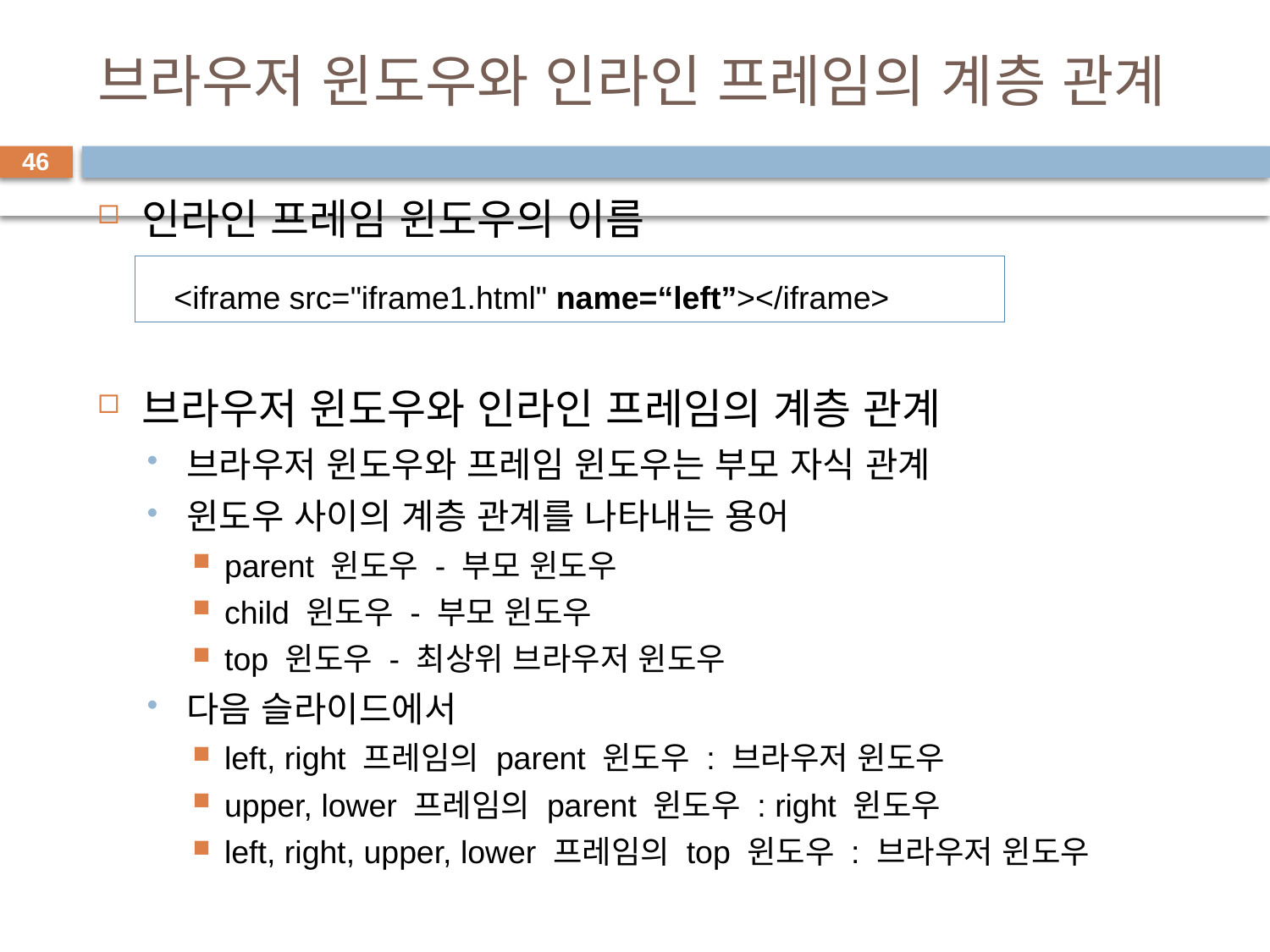

# 브라우저 윈도우와 인라인 프레임의 계층 관계
46
인라인 프레임 윈도우의 이름

브라우저 윈도우와 인라인 프레임의 계층 관계
브라우저 윈도우와 프레임 윈도우는 부모 자식 관계
윈도우 사이의 계층 관계를 나타내는 용어
parent 윈도우 - 부모 윈도우
child 윈도우 - 부모 윈도우
top 윈도우 - 최상위 브라우저 윈도우
다음 슬라이드에서
left, right 프레임의 parent 윈도우 : 브라우저 윈도우
upper, lower 프레임의 parent 윈도우 : right 윈도우
left, right, upper, lower 프레임의 top 윈도우 : 브라우저 윈도우

<iframe src="iframe1.html" name=“left”></iframe>